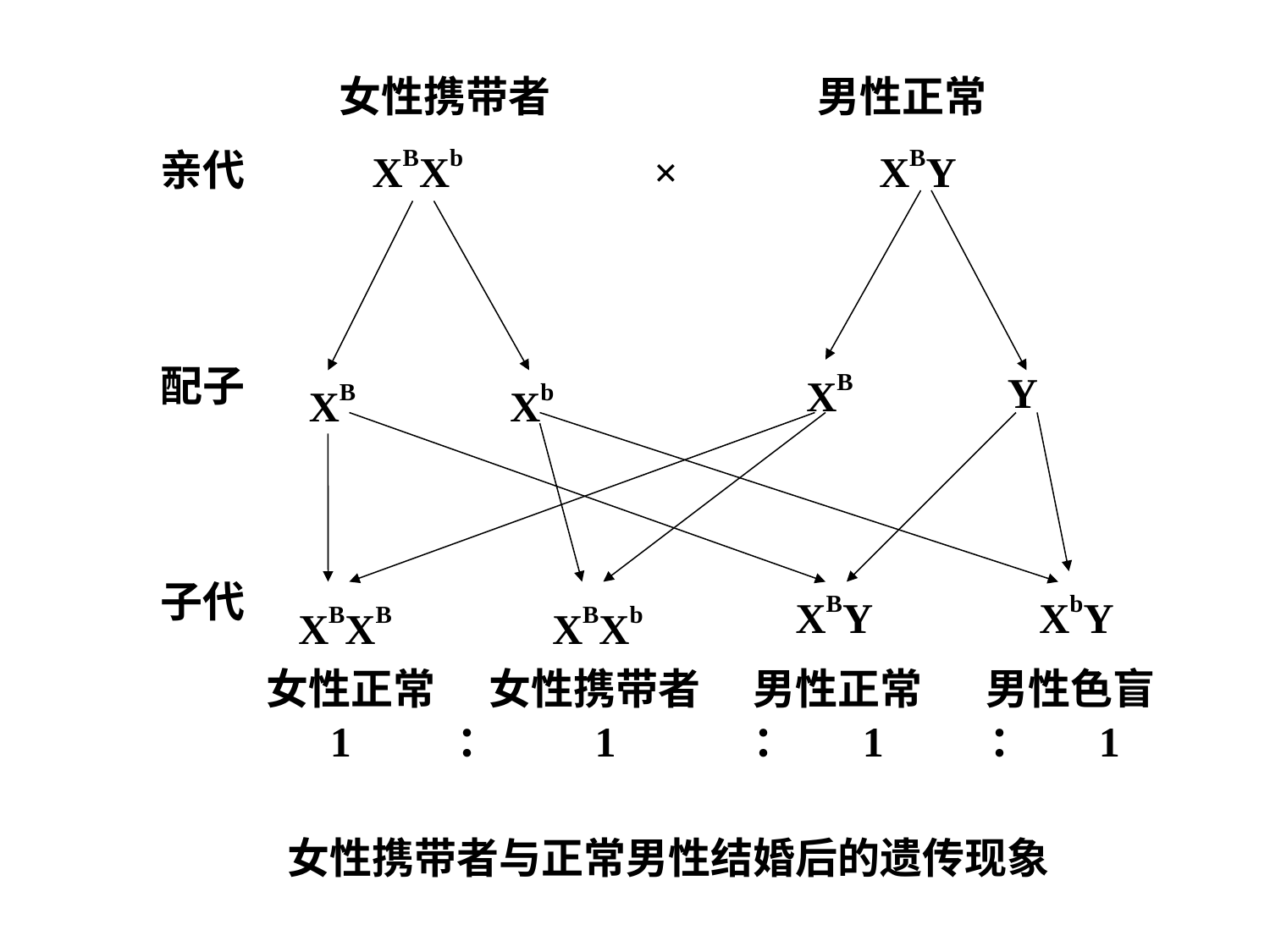

女性携带者                            男性正常
     XBXb                  ×                   XBY
亲代

配子

子代

XB
Y
XB
Xb

XBY
XbY
XBXB
XBXb
女性正常
女性携带者
男性正常
男性色盲
        1         ：         1            ：      1         ：      1
女性携带者与正常男性结婚后的遗传现象